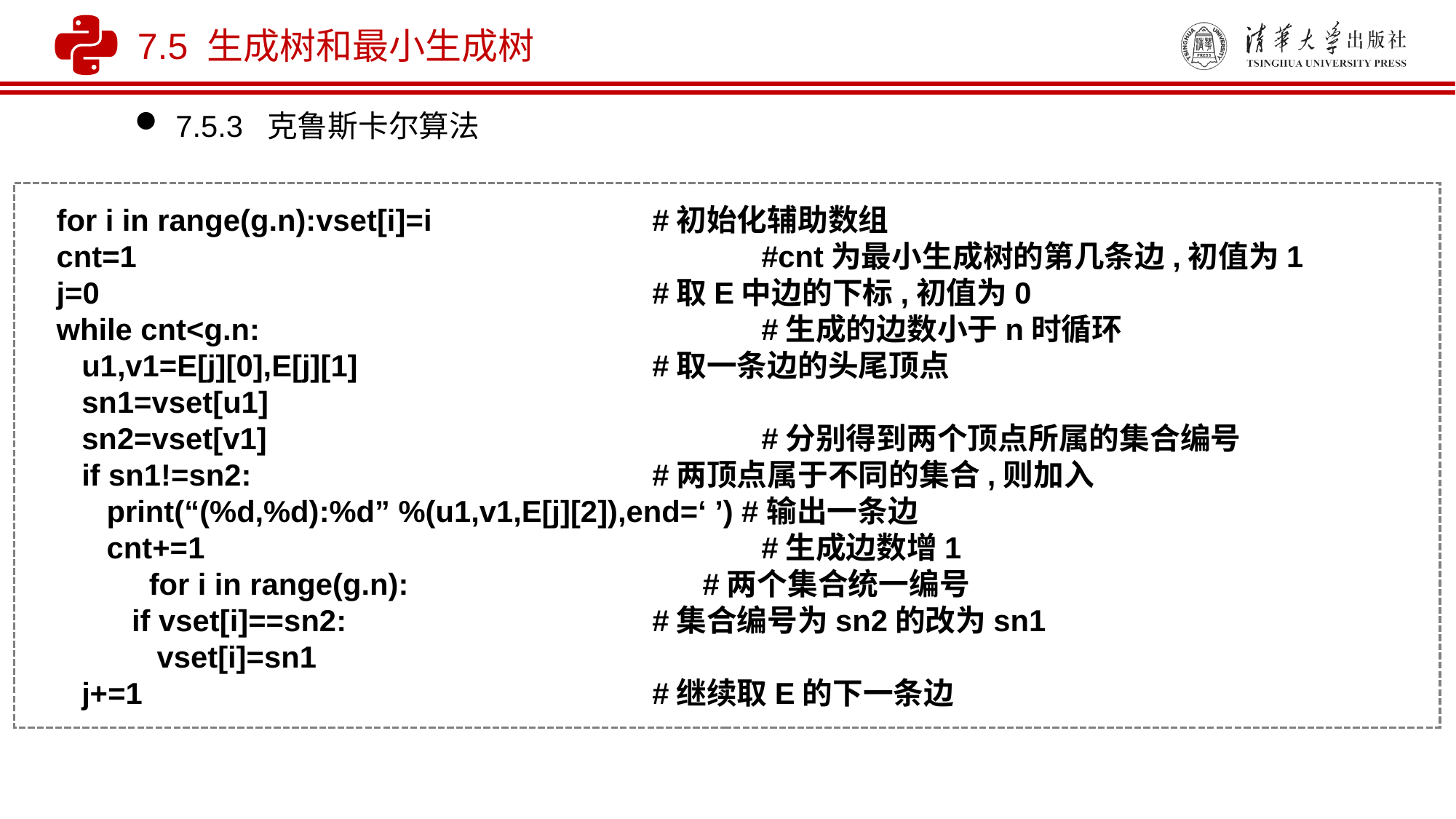

7.5 生成树和最小生成树
7.5.3  克鲁斯卡尔算法
  for i in range(g.n):vset[i]=i	                     #初始化辅助数组
  cnt=1					                     #cnt为最小生成树的第几条边,初值为1
  j=0		        		                     #取E中边的下标,初值为0
  while cnt<g.n:			                     #生成的边数小于n时循环
     u1,v1=E[j][0],E[j][1]		                     #取一条边的头尾顶点
     sn1=vset[u1]
     sn2=vset[v1]			                     #分别得到两个顶点所属的集合编号
     if sn1!=sn2:			                     #两顶点属于不同的集合,则加入
        print(“(%d,%d):%d” %(u1,v1,E[j][2]),end=‘ ’) #输出一条边
        cnt+=1				                     #生成边数增1
        	for i in range(g.n):		              #两个集合统一编号
           if vset[i]==sn2:		                     #集合编号为sn2的改为sn1
              vset[i]=sn1
     j+=1	   			                     #继续取E的下一条边